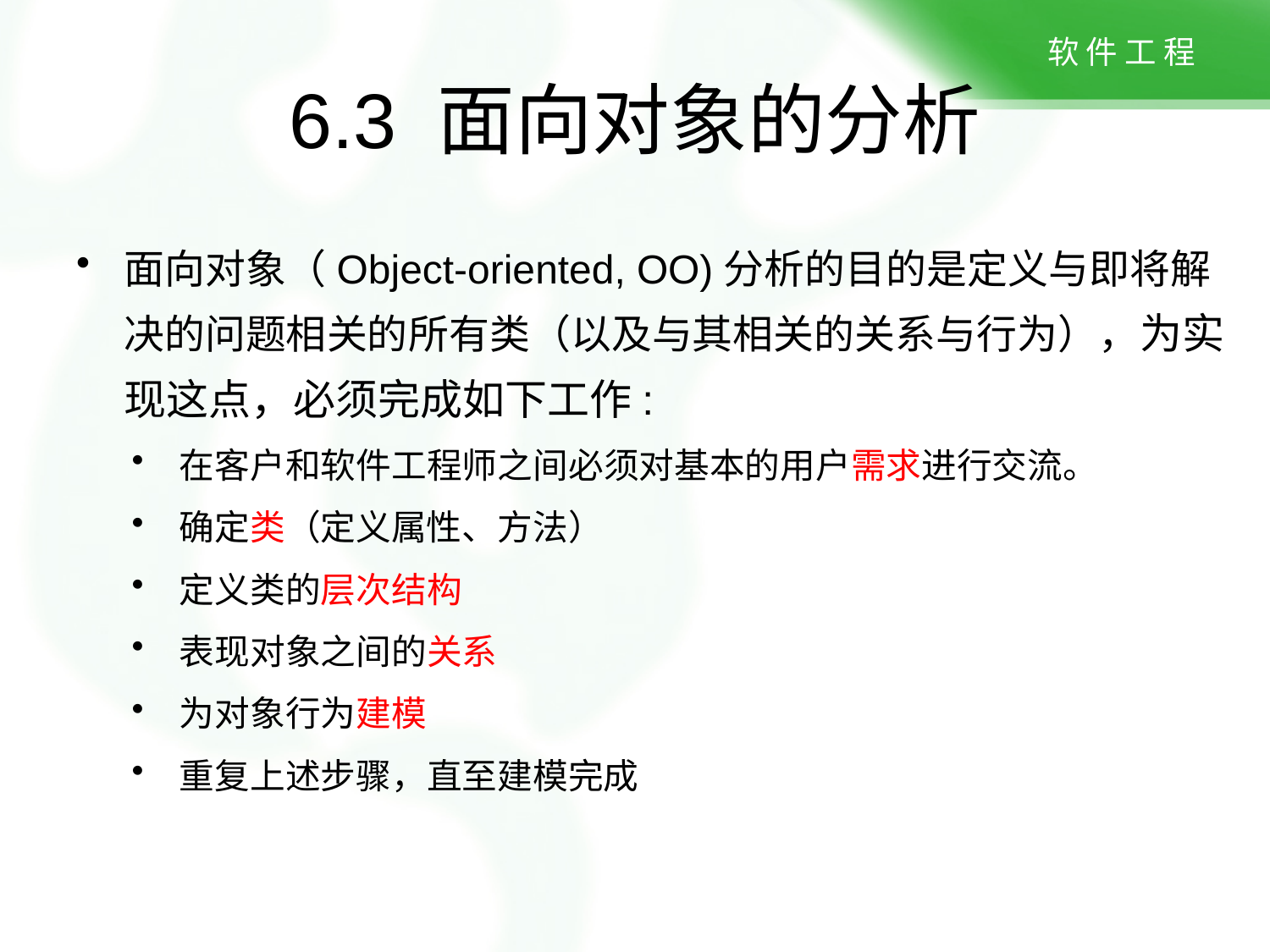

# 6.3 面向对象的分析
面向对象（Object-oriented, OO)分析的目的是定义与即将解决的问题相关的所有类（以及与其相关的关系与行为），为实现这点，必须完成如下工作:
在客户和软件工程师之间必须对基本的用户需求进行交流。
确定类（定义属性、方法）
定义类的层次结构
表现对象之间的关系
为对象行为建模
重复上述步骤，直至建模完成